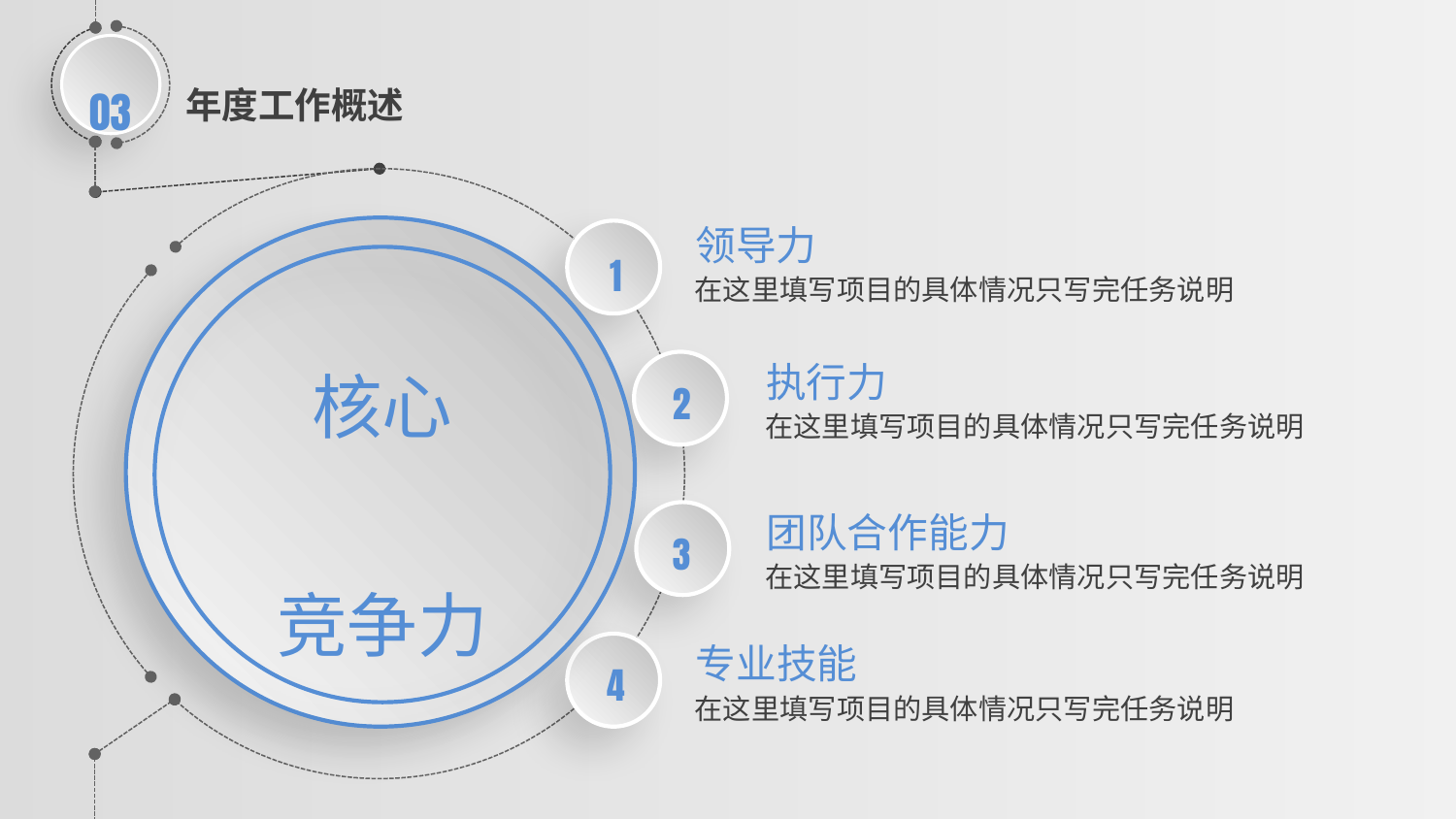

03
年度工作概述

领导力

### Chart

| Category |
|---|
1

在这里填写项目的具体情况只写完任务说明
核心
竞争力
执行力

2
在这里填写项目的具体情况只写完任务说明
团队合作能力

3
在这里填写项目的具体情况只写完任务说明
专业技能

4
在这里填写项目的具体情况只写完任务说明
延时符